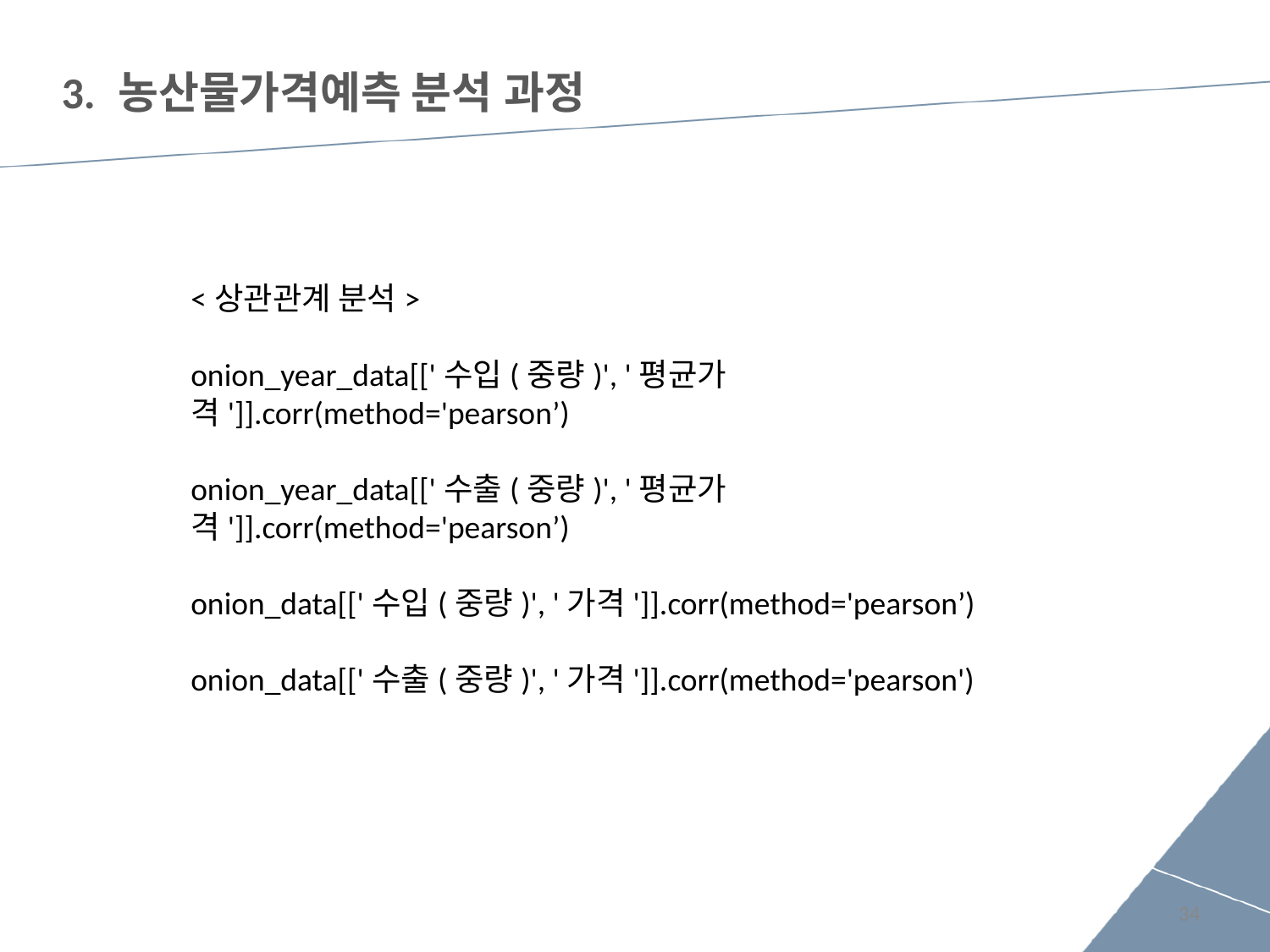

# 3. 농산물가격예측 분석 과정
<상관관계 분석>

onion_year_data[['수입(중량)', '평균가격']].corr(method='pearson’)

onion_year_data[['수출(중량)', '평균가격']].corr(method='pearson’)

onion_data[['수입(중량)', '가격']].corr(method='pearson’)

onion_data[['수출(중량)', '가격']].corr(method='pearson')
34